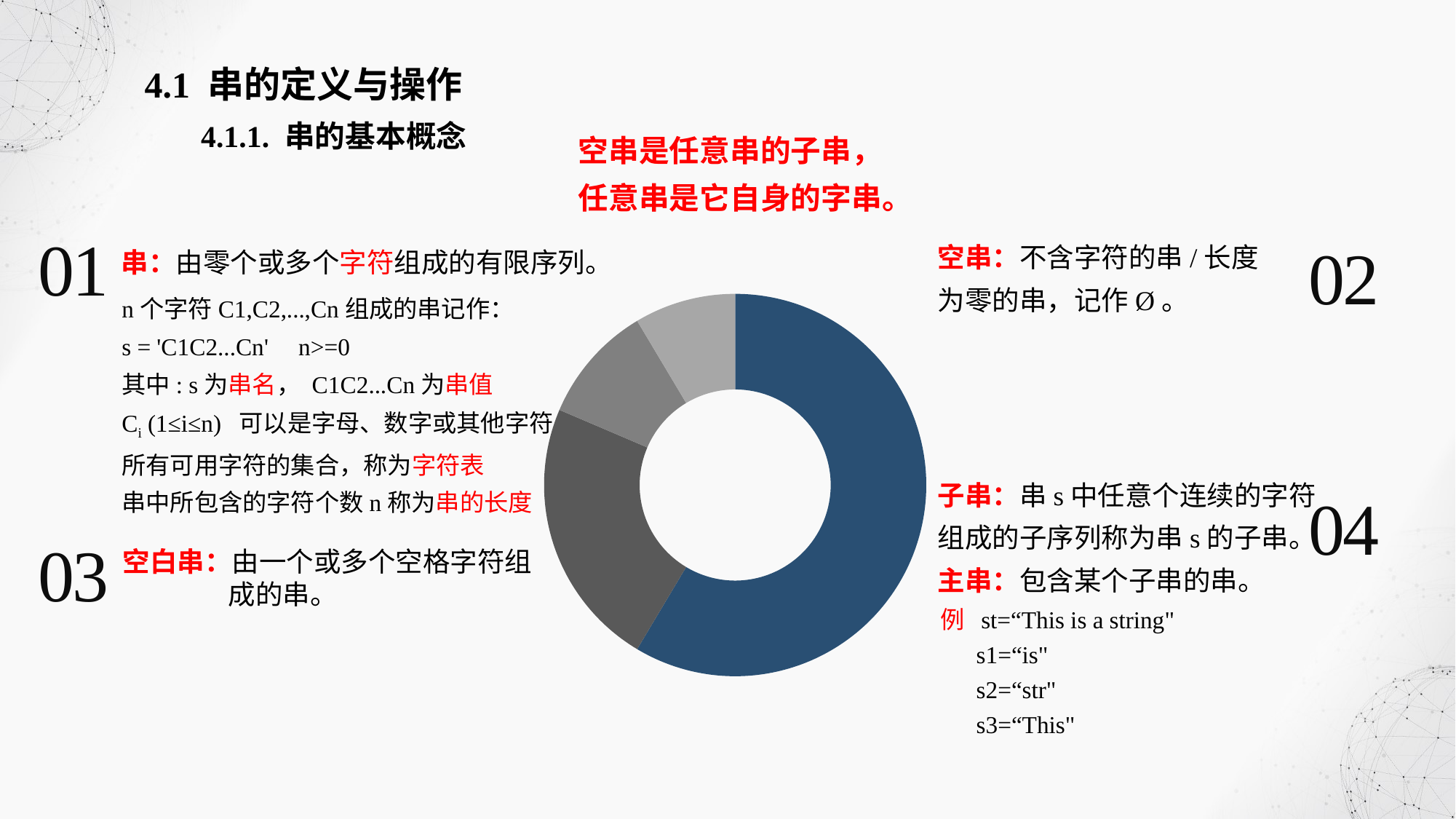

4.1 串的定义与操作
4.1.1. 串的基本概念
空串是任意串的子串，
任意串是它自身的字串。
01
空串：不含字符的串/长度为零的串，记作Ø。
02
串：由零个或多个字符组成的有限序列。

### Chart

| Category | 销售额 |
|---|---|
| 第一季度 | 8.2 |
| 第二季度 | 3.2 |
| 第三季度 | 1.4 |
| 第四季度 | 1.2 |
n个字符C1,C2,...,Cn组成的串记作：
s = 'C1C2...Cn'     n>=0
其中: s为串名， C1C2...Cn为串值
Ci (1≤i≤n)  可以是字母、数字或其他字符
所有可用字符的集合，称为字符表
串中所包含的字符个数n称为串的长度
子串：串s中任意个连续的字符组成的子序列称为串s的子串。
主串：包含某个子串的串。

04

03
空白串：由一个或多个空格字符组
                成的串。
例  st=“This is a string"
      s1=“is"
      s2=“str"
      s3=“This"